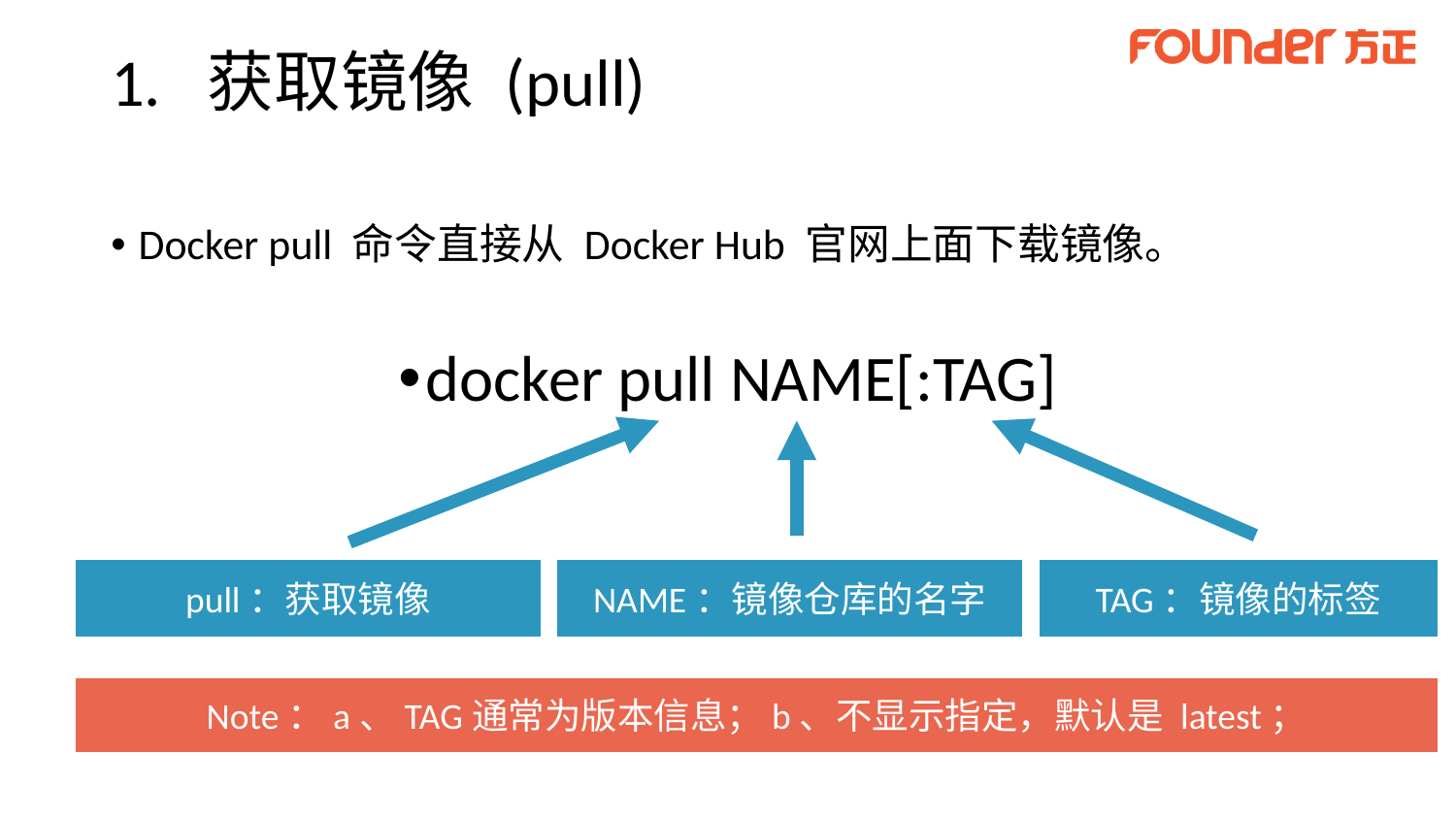

# 1.  获取镜像 (pull)
Docker pull 命令直接从 Docker Hub 官网上面下载镜像。

docker pull NAME[:TAG]

pull：获取镜像
NAME：镜像仓库的名字
TAG：镜像的标签
Note：a、TAG通常为版本信息；b、不显示指定，默认是 latest；